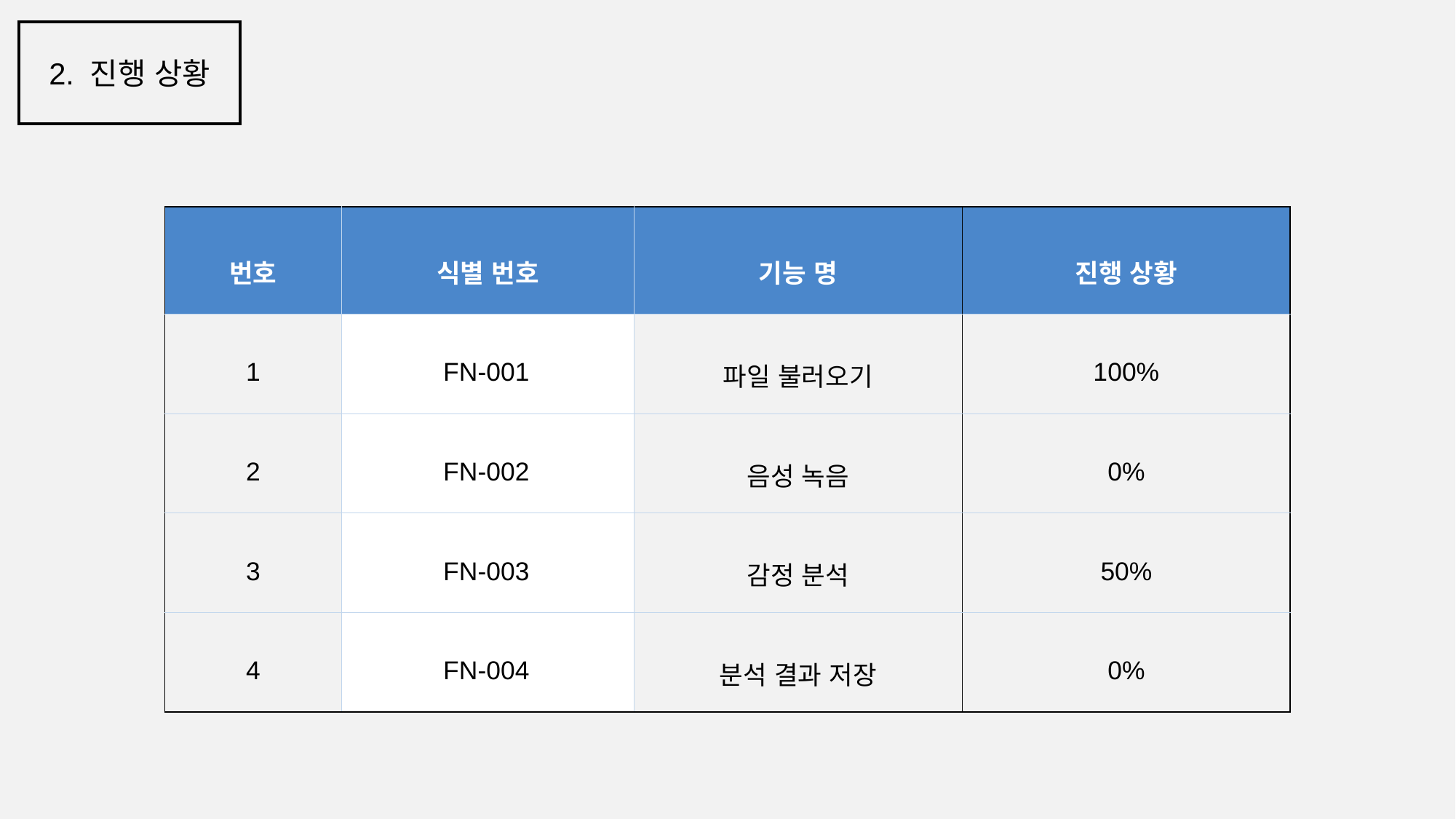

2. 진행 상황
| 번호 | 식별 번호 | 기능 명 | 진행 상황 |
| --- | --- | --- | --- |
| 1 | FN-001 | 파일 불러오기 | 100% |
| 2 | FN-002 | 음성 녹음 | 0% |
| 3 | FN-003 | 감정 분석 | 50% |
| 4 | FN-004 | 분석 결과 저장 | 0% |